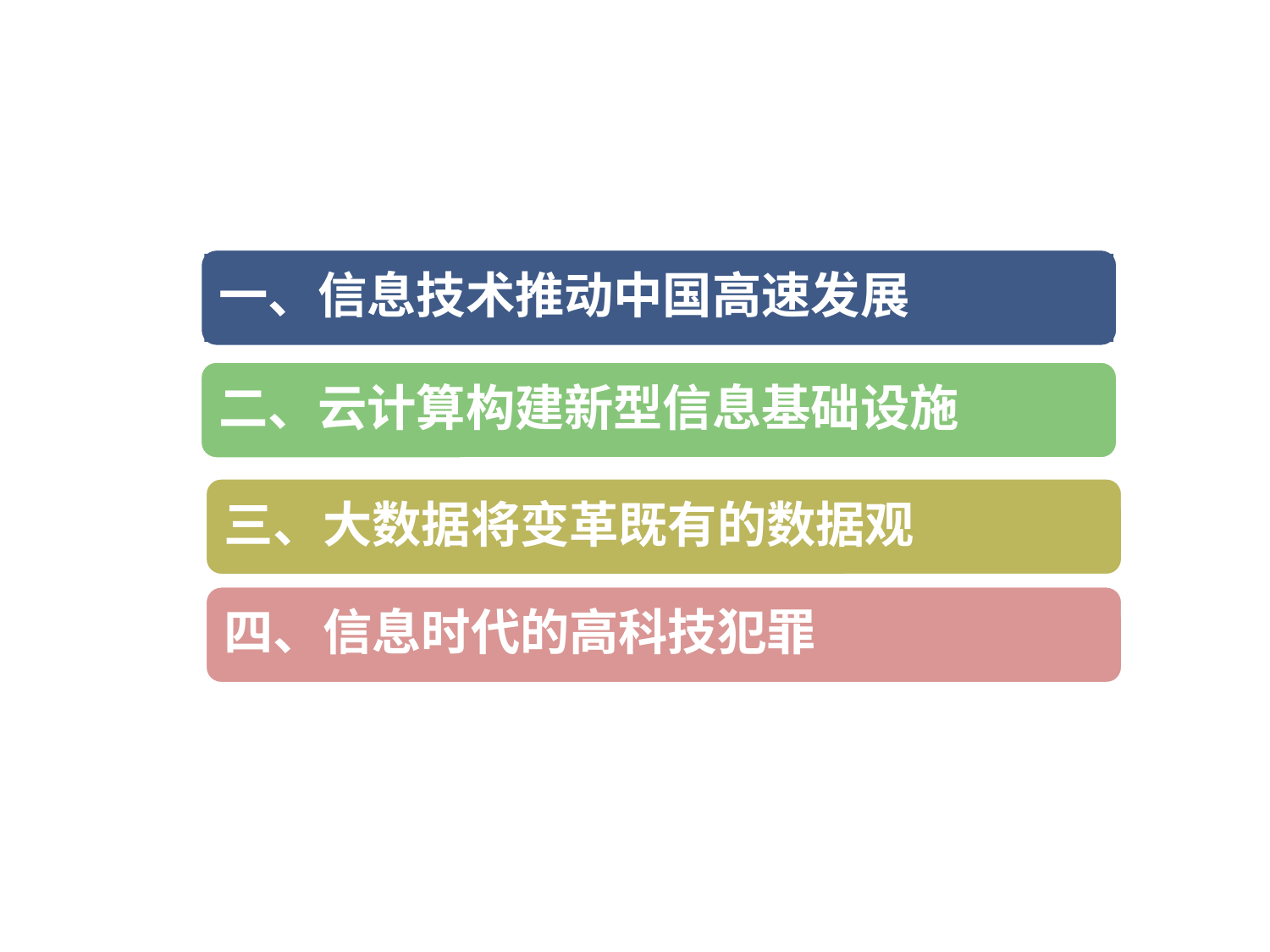

提纲

一、信息技术推动中国高速发展

二、云计算构建新型信息基础设施

三、大数据将变革既有的数据观

四、信息时代的高科技犯罪
五、云计算大数据相关案例